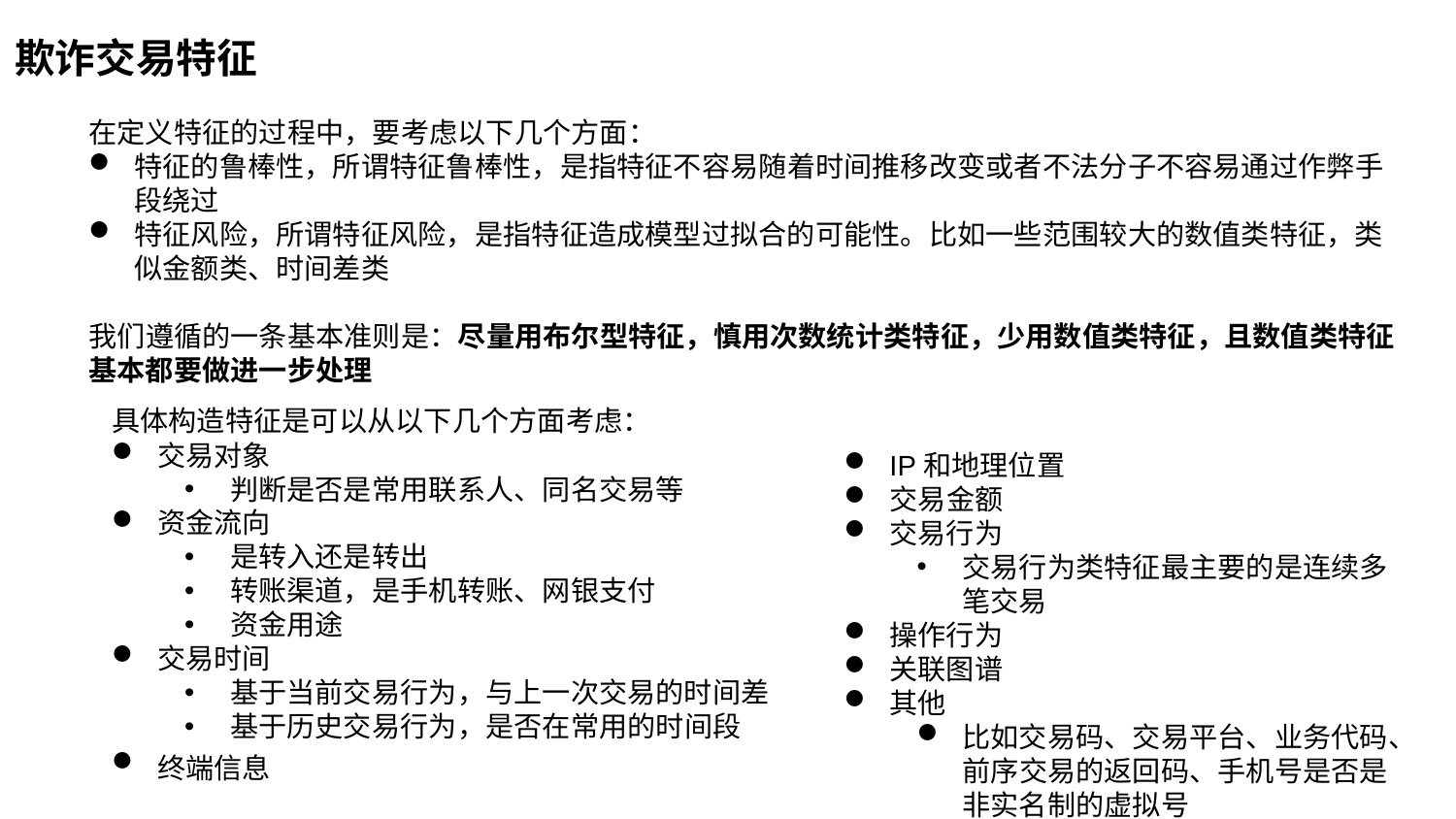

欺诈交易特征
在定义特征的过程中，要考虑以下几个方面：
特征的鲁棒性，所谓特征鲁棒性，是指特征不容易随着时间推移改变或者不法分子不容易通过作弊手段绕过
特征风险，所谓特征风险，是指特征造成模型过拟合的可能性。比如一些范围较大的数值类特征，类似金额类、时间差类

我们遵循的一条基本准则是：尽量用布尔型特征，慎用次数统计类特征，少用数值类特征，且数值类特征基本都要做进一步处理
具体构造特征是可以从以下几个方面考虑：
交易对象
判断是否是常用联系人、同名交易等
资金流向
是转入还是转出
转账渠道，是手机转账、网银支付
资金用途
交易时间
基于当前交易行为，与上一次交易的时间差
基于历史交易行为，是否在常用的时间段
终端信息
IP和地理位置
交易金额
交易行为
交易行为类特征最主要的是连续多笔交易
操作行为
关联图谱
其他
比如交易码、交易平台、业务代码、前序交易的返回码、手机号是否是非实名制的虚拟号